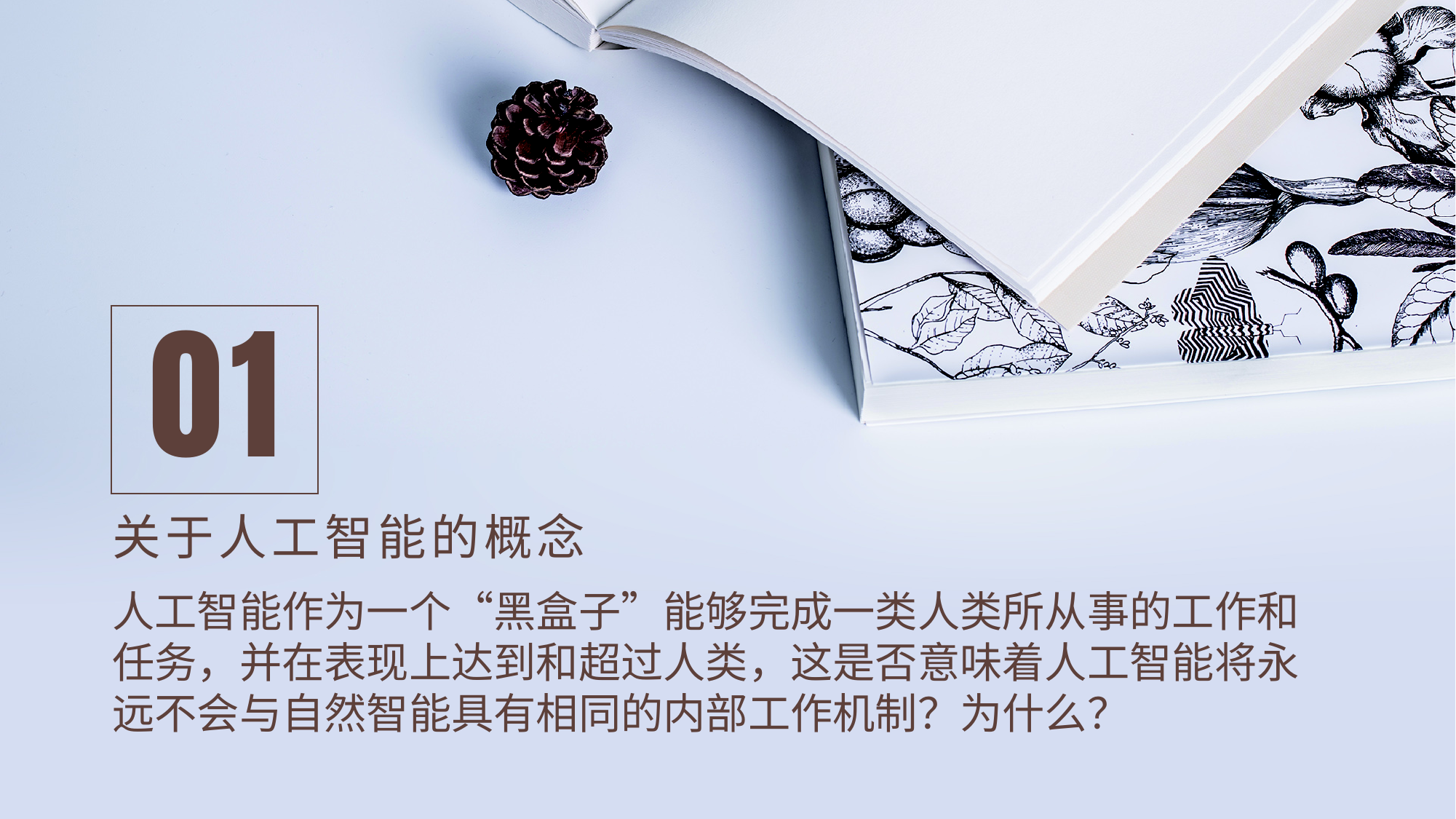

01

关于人工智能的概念

人工智能作为一个“黑盒子”能够完成一类人类所从事的工作和任务，并在表现上达到和超过人类，这是否意味着人工智能将永远不会与自然智能具有相同的内部工作机制？为什么？